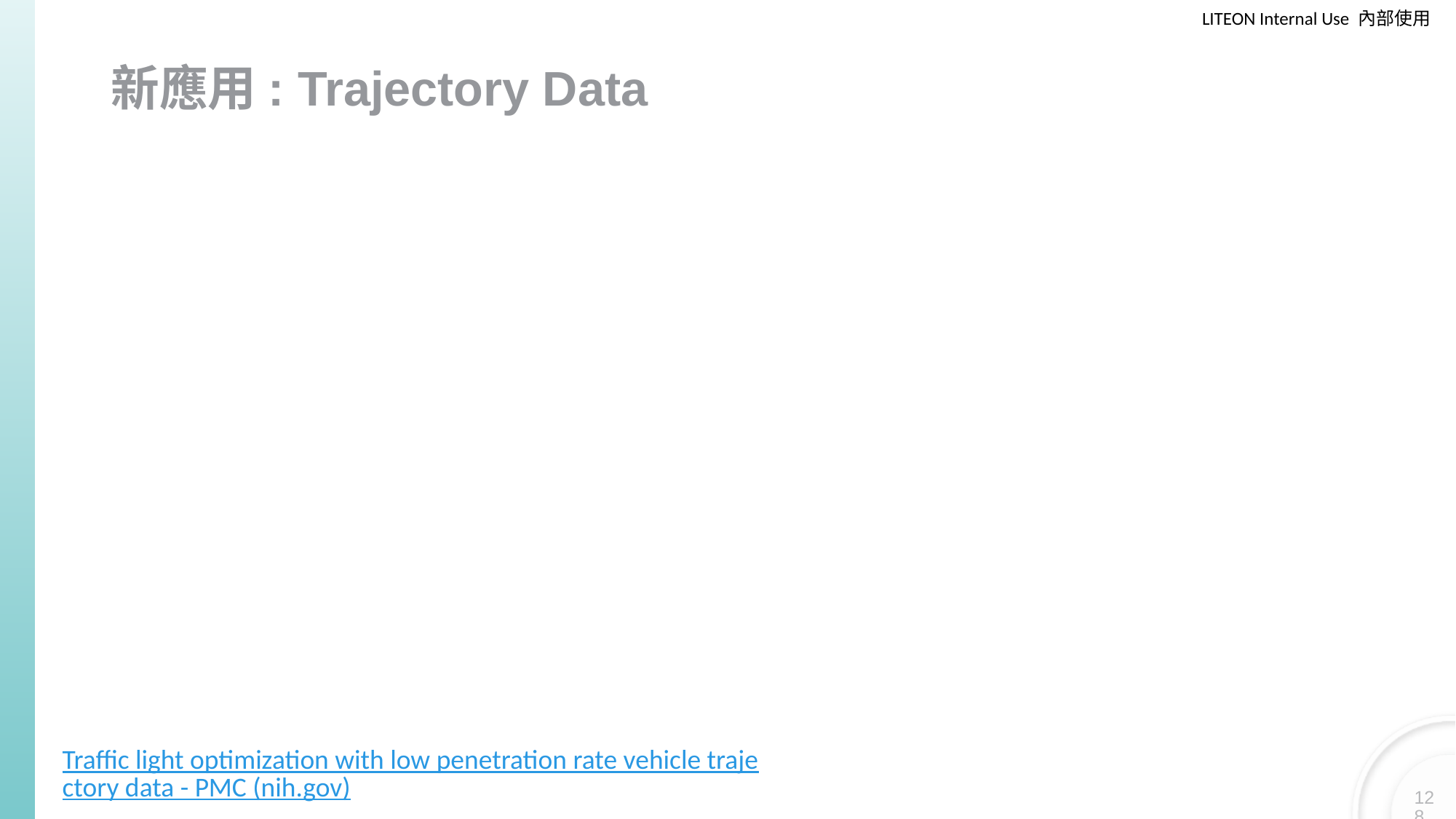

# 新應用: Trajectory Data
Traffic light optimization with low penetration rate vehicle trajectory data - PMC (nih.gov)
128